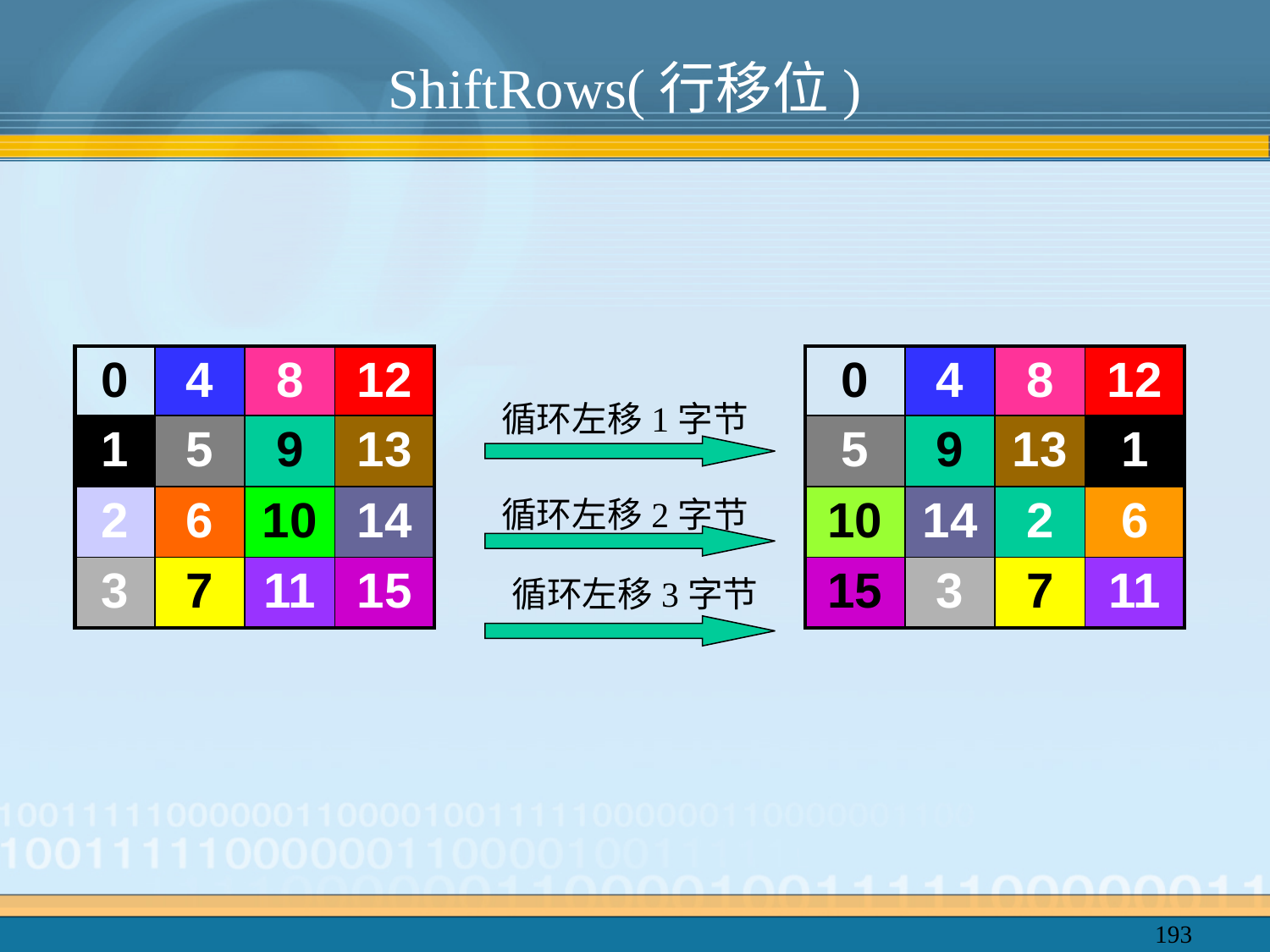

# ShiftRows(行移位)
| 0 | 4 | 8 | 12 |
| --- | --- | --- | --- |
| 1 | 5 | 9 | 13 |
| 2 | 6 | 10 | 14 |
| 3 | 7 | 11 | 15 |
| 0 | 4 | 8 | 12 |
| --- | --- | --- | --- |
| 5 | 9 | 13 | 1 |
| 10 | 14 | 2 | 6 |
| 15 | 3 | 7 | 11 |
循环左移1字节

循环左移2字节

循环左移3字节

193